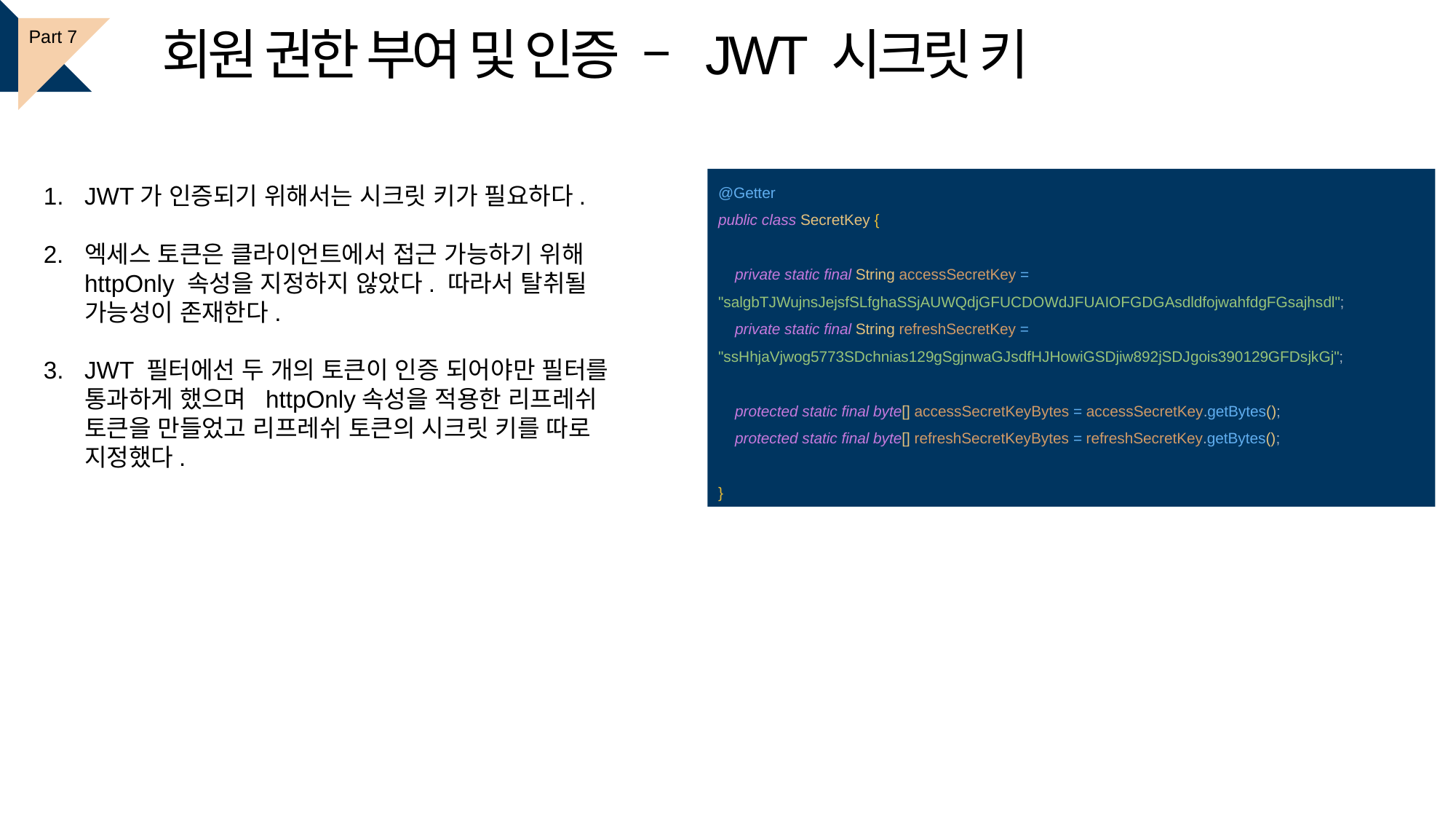

회원 권한 부여 및 인증  –  JWT 시크릿 키

Part 7

@Getter
public class SecretKey {
    private static final String accessSecretKey = "salgbTJWujnsJejsfSLfghaSSjAUWQdjGFUCDOWdJFUAIOFGDGAsdldfojwahfdgFGsajhsdl";
    private static final String refreshSecretKey = "ssHhjaVjwog5773SDchnias129gSgjnwaGJsdfHJHowiGSDjiw892jSDJgois390129GFDsjkGj";
    protected static final byte[] accessSecretKeyBytes = accessSecretKey.getBytes();
    protected static final byte[] refreshSecretKeyBytes = refreshSecretKey.getBytes();
}
JWT가 인증되기 위해서는 시크릿 키가 필요하다.

엑세스 토큰은 클라이언트에서 접근 가능하기 위해 httpOnly 속성을 지정하지 않았다. 따라서 탈취될 가능성이 존재한다.

JWT 필터에선 두 개의 토큰이 인증 되어야만 필터를 통과하게 했으며  httpOnly속성을 적용한 리프레쉬 토큰을 만들었고 리프레쉬 토큰의 시크릿 키를 따로 지정했다.